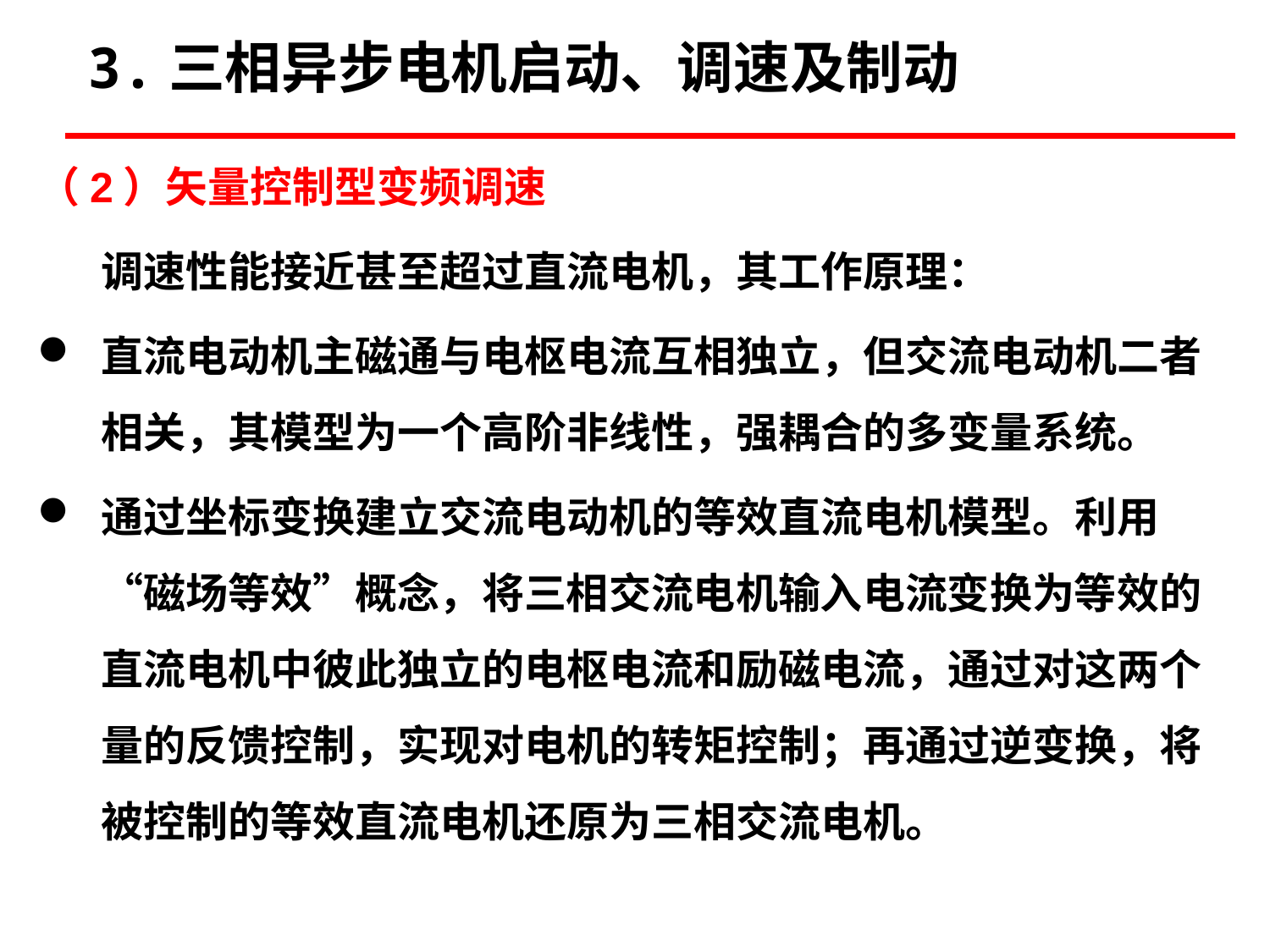

3.三相异步电机启动、调速及制动
（2）矢量控制型变频调速
调速性能接近甚至超过直流电机，其工作原理：
直流电动机主磁通与电枢电流互相独立，但交流电动机二者相关，其模型为一个高阶非线性，强耦合的多变量系统。
通过坐标变换建立交流电动机的等效直流电机模型。利用“磁场等效”概念，将三相交流电机输入电流变换为等效的直流电机中彼此独立的电枢电流和励磁电流，通过对这两个量的反馈控制，实现对电机的转矩控制；再通过逆变换，将被控制的等效直流电机还原为三相交流电机。